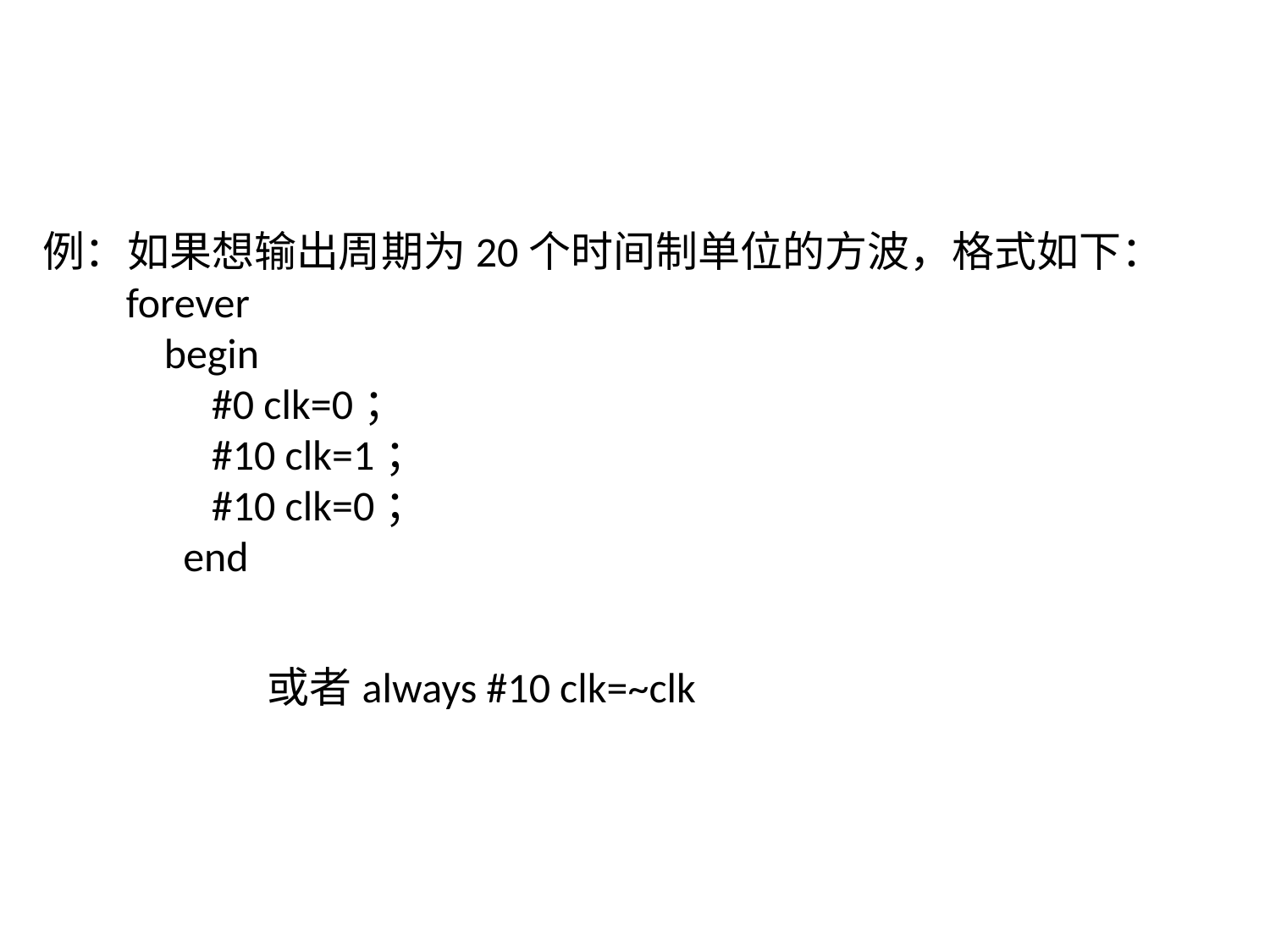

例：如果想输出周期为20个时间制单位的方波，格式如下：
   forever
       begin
            #0 clk=0；
            #10 clk=1；
            #10 clk=0；
         end
或者always #10 clk=~clk